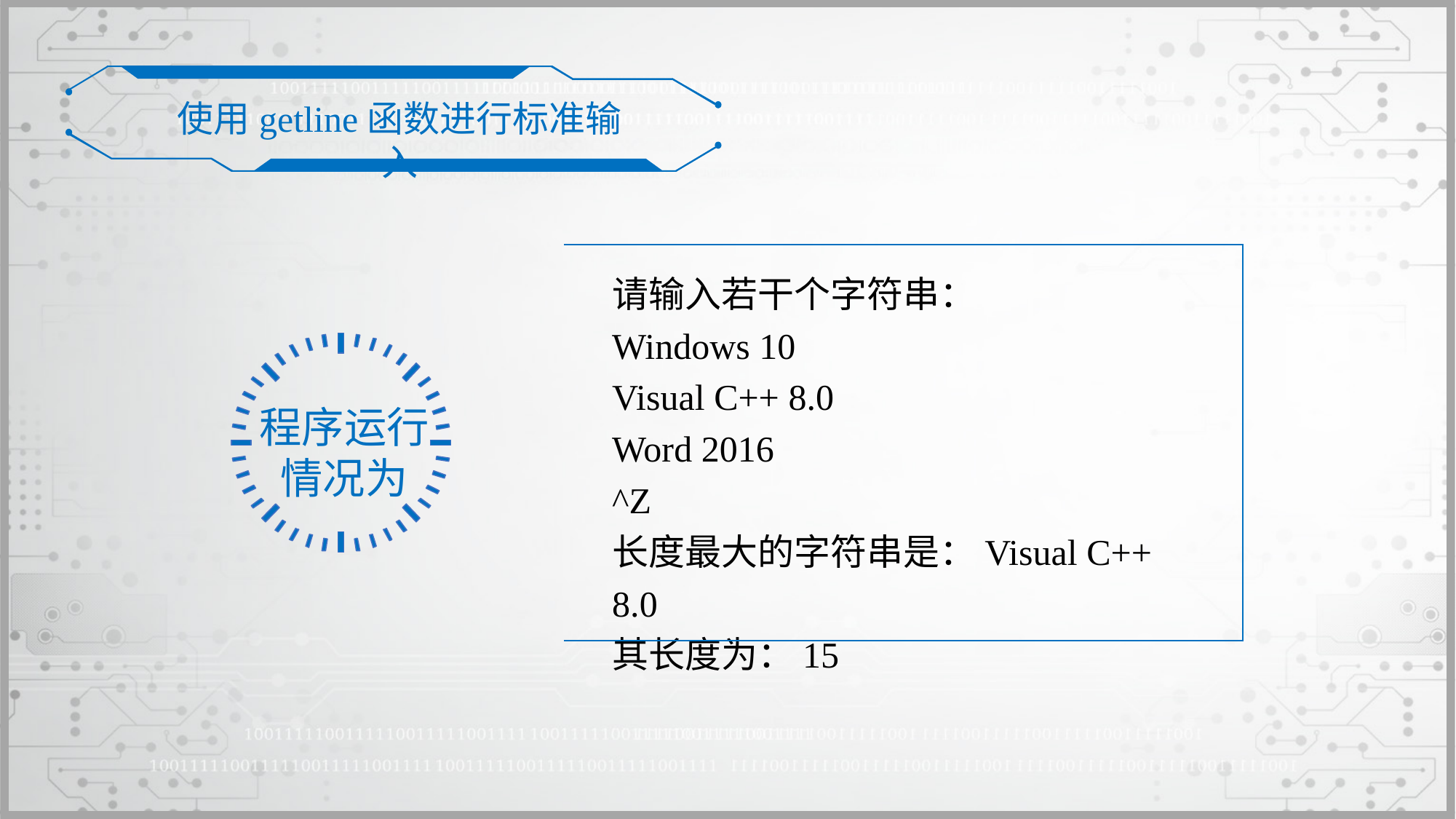

使用getline函数进行标准输入

请输入若干个字符串：
Windows 10
Visual C++ 8.0
Word 2016
^Z
长度最大的字符串是：Visual C++ 8.0
其长度为：15

程序运行
情况为